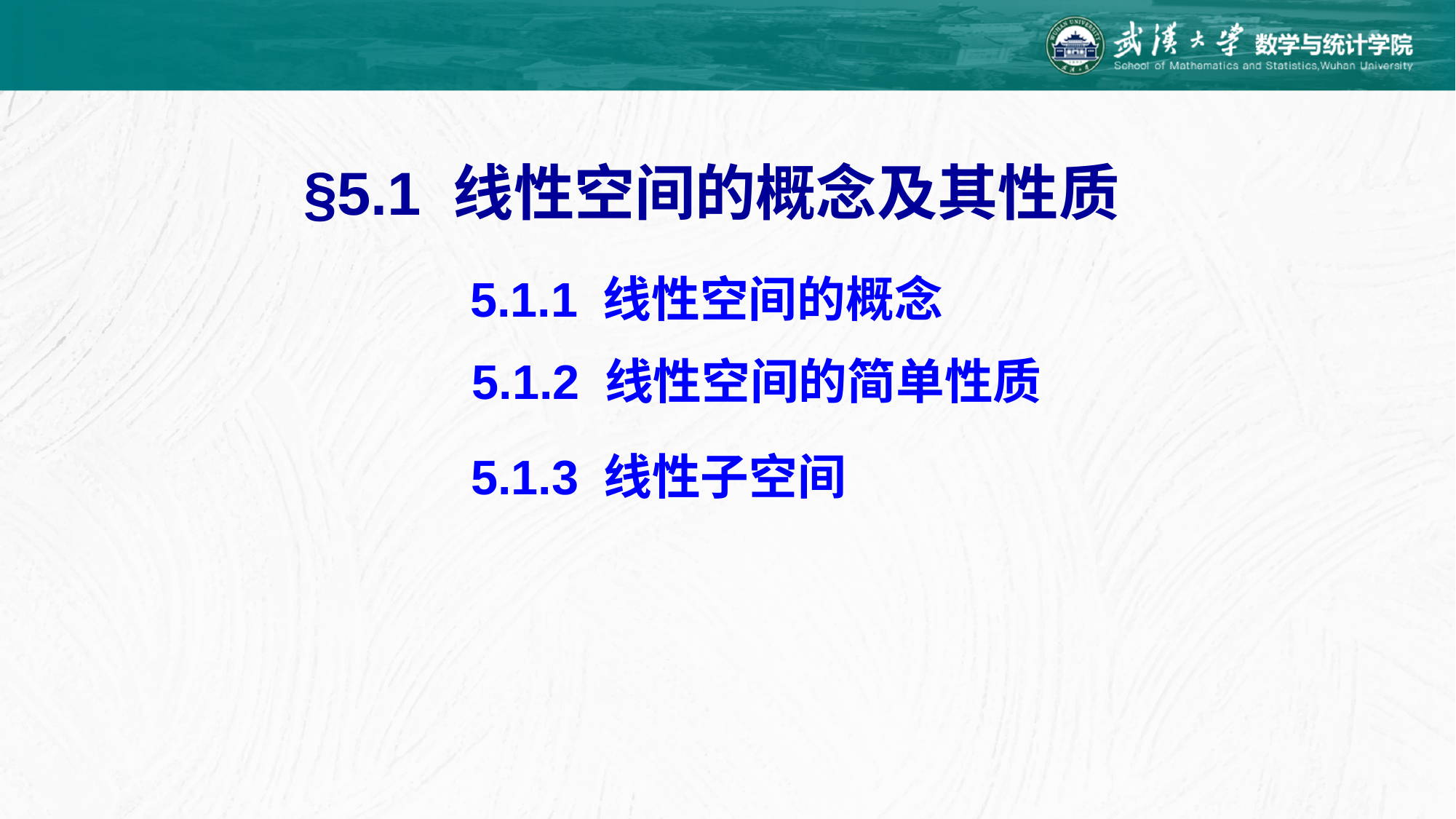

§5.1 线性空间的概念及其性质
5.1.1 线性空间的概念
5.1.2 线性空间的简单性质
5.1.3 线性子空间